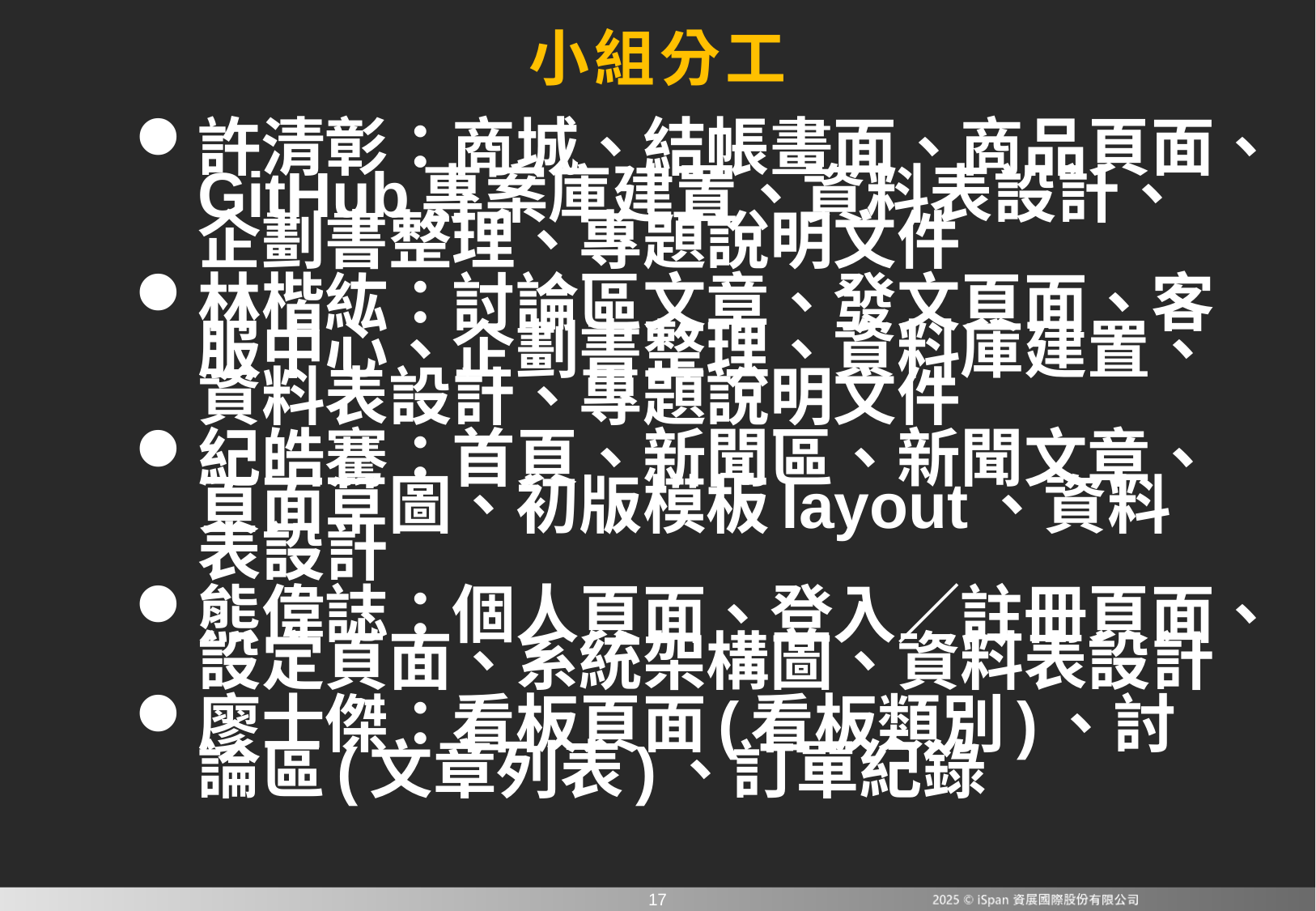

小組分工
許清彰：商城、結帳畫面、商品頁面、GitHub專案庫建置、資料表設計、企劃書整理、專題說明文件
林楷紘：討論區文章、發文頁面、客服中心、企劃書整理、資料庫建置、資料表設計、專題說明文件
紀皓騫：首頁、新聞區、新聞文章、頁面草圖、初版模板layout、資料表設計
熊偉誌：個人頁面、登入／註冊頁面、設定頁面、系統架構圖、資料表設計
廖士傑：看板頁面(看板類別)、討論區(文章列表)、訂單紀錄